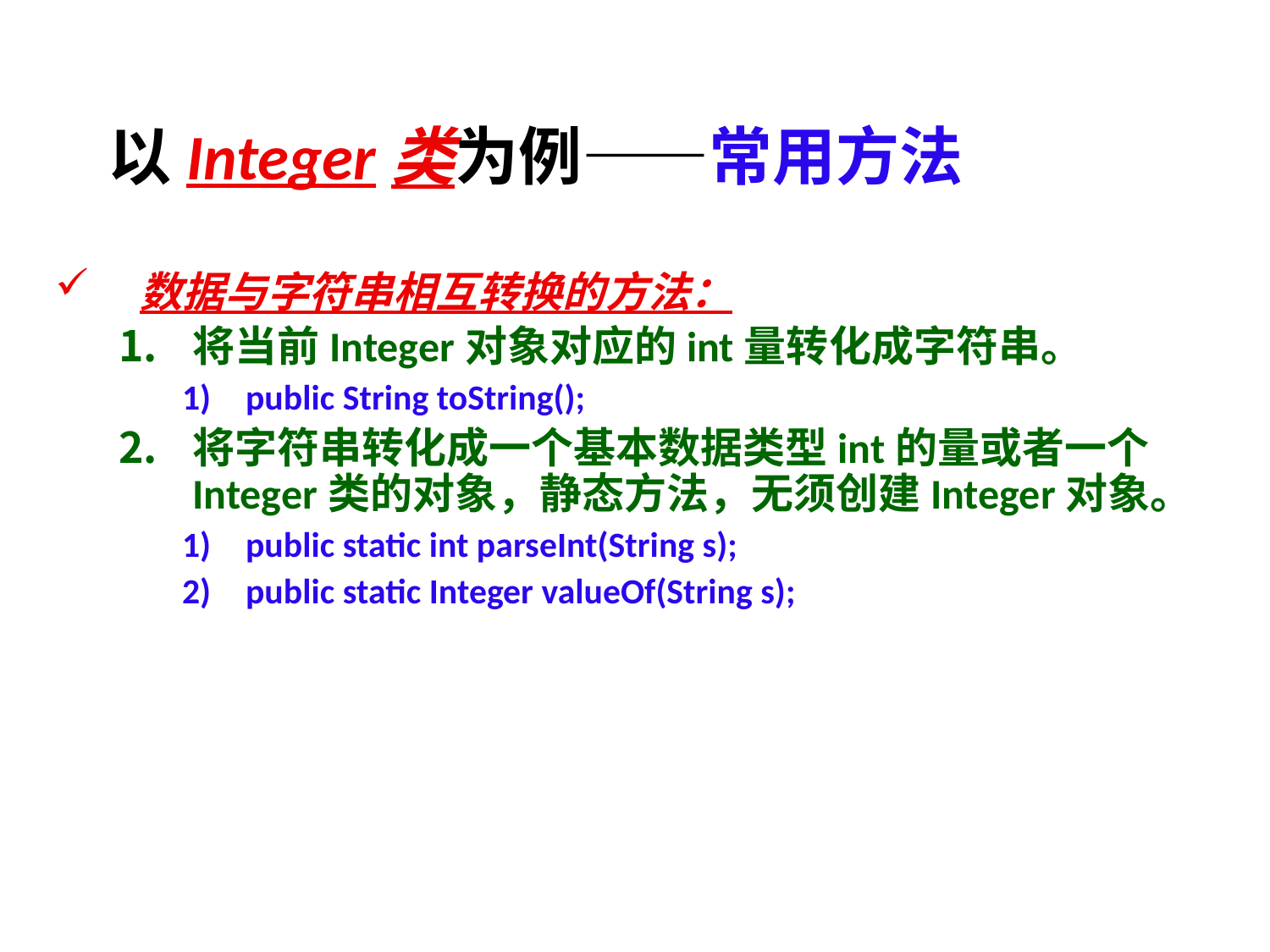

# 以Integer类为例——常用方法
数据与字符串相互转换的方法：
将当前Integer对象对应的int量转化成字符串。
public String toString();
将字符串转化成一个基本数据类型int的量或者一个Integer类的对象，静态方法，无须创建Integer对象。
public static int parseInt(String s);
public static Integer valueOf(String s);